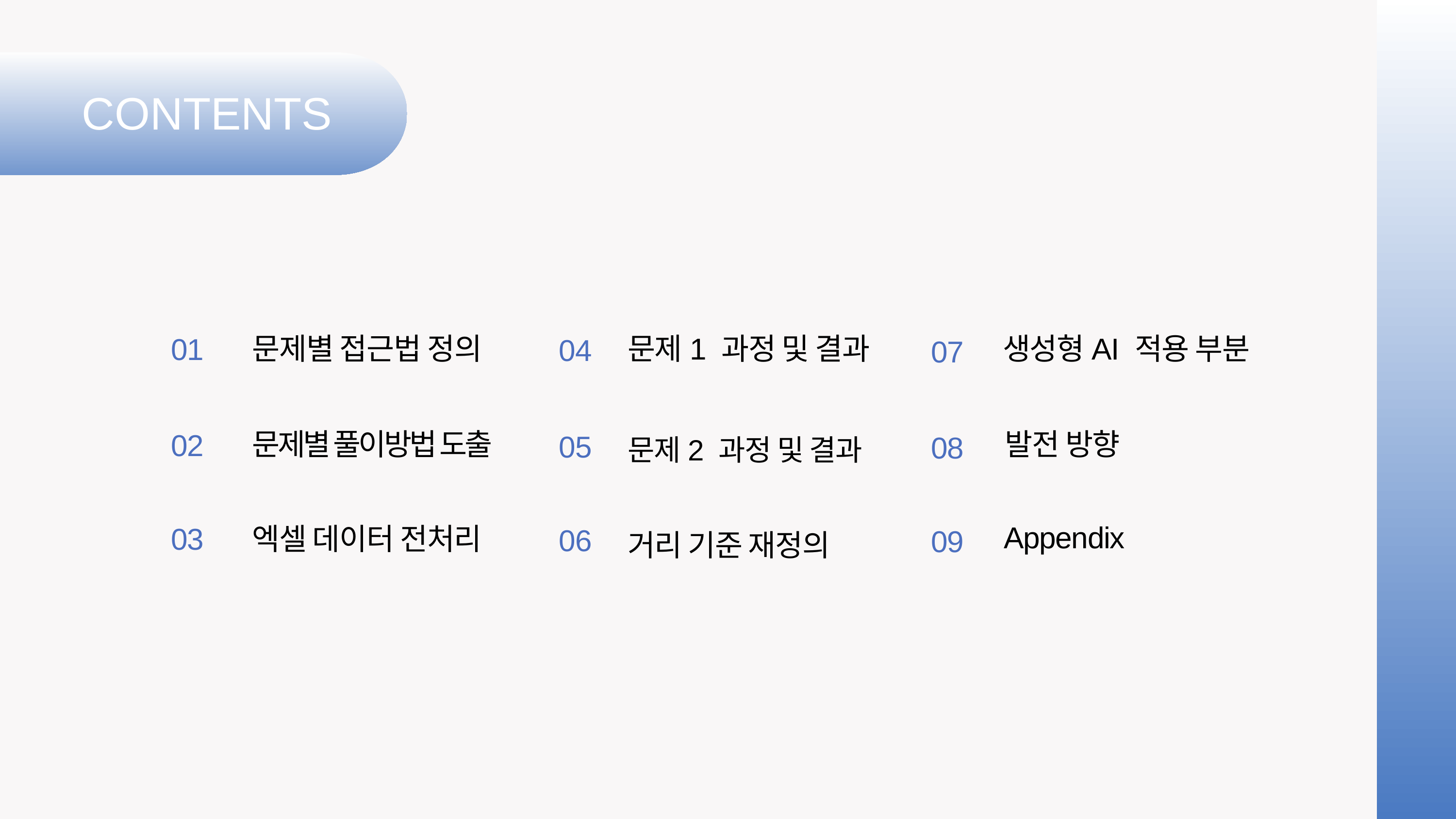

CONTENTS
문제별 접근법 정의
문제1 과정 및 결과
생성형AI 적용 부분
01
04
05
06
07
08
09
문제별 풀이방법 도출
발전 방향
02
문제2 과정 및 결과
Appendix
03
엑셀 데이터 전처리
거리 기준 재정의